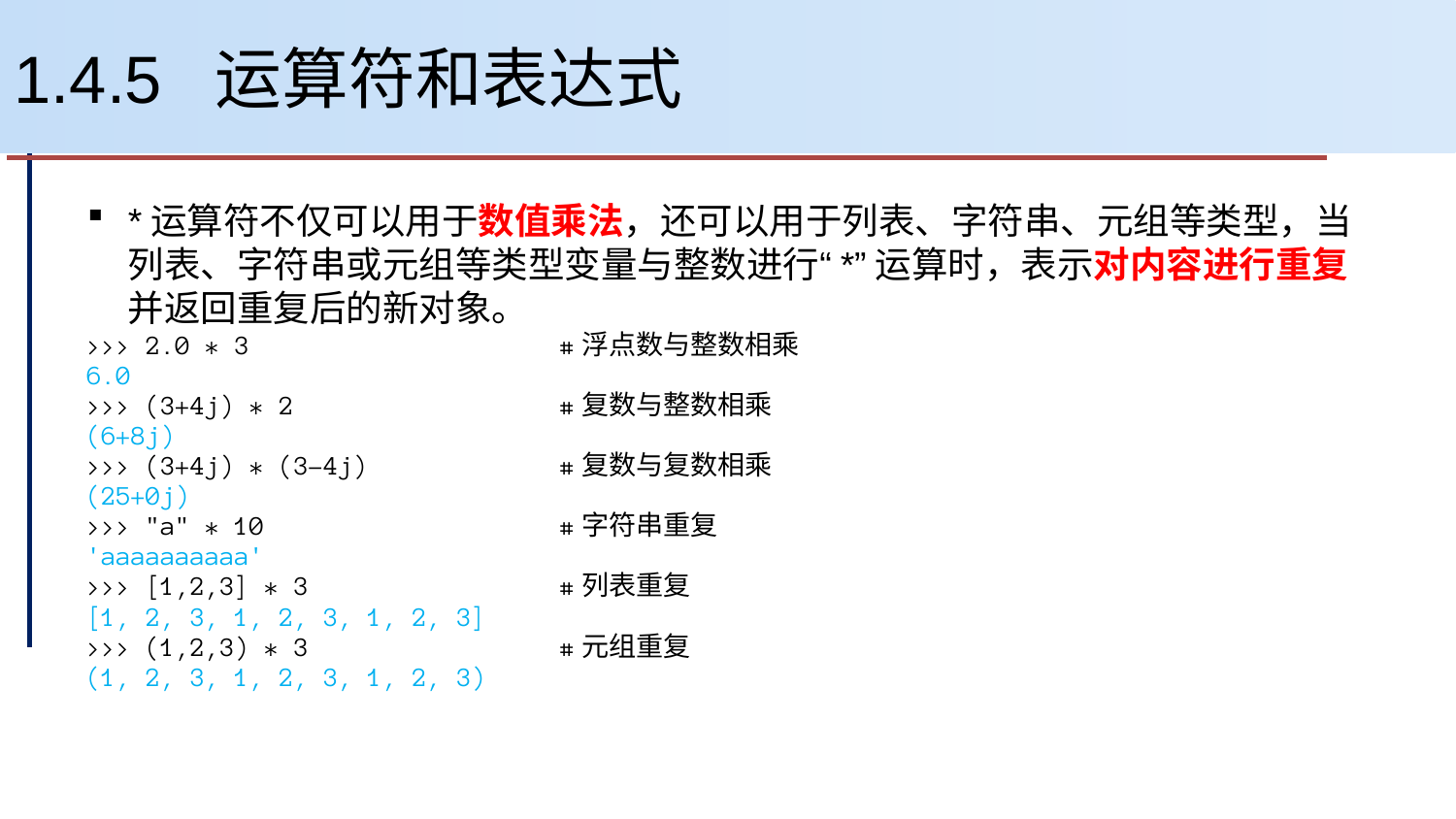

# 1.4.5  运算符和表达式
*运算符不仅可以用于数值乘法，还可以用于列表、字符串、元组等类型，当列表、字符串或元组等类型变量与整数进行“*”运算时，表示对内容进行重复并返回重复后的新对象。
>>> 2.0 * 3                     #浮点数与整数相乘
6.0
>>> (3+4j) * 2                  #复数与整数相乘
(6+8j)
>>> (3+4j) * (3-4j)             #复数与复数相乘
(25+0j)
>>> "a" * 10                    #字符串重复
'aaaaaaaaaa'
>>> [1,2,3] * 3                 #列表重复
[1, 2, 3, 1, 2, 3, 1, 2, 3]
>>> (1,2,3) * 3                 #元组重复
(1, 2, 3, 1, 2, 3, 1, 2, 3)